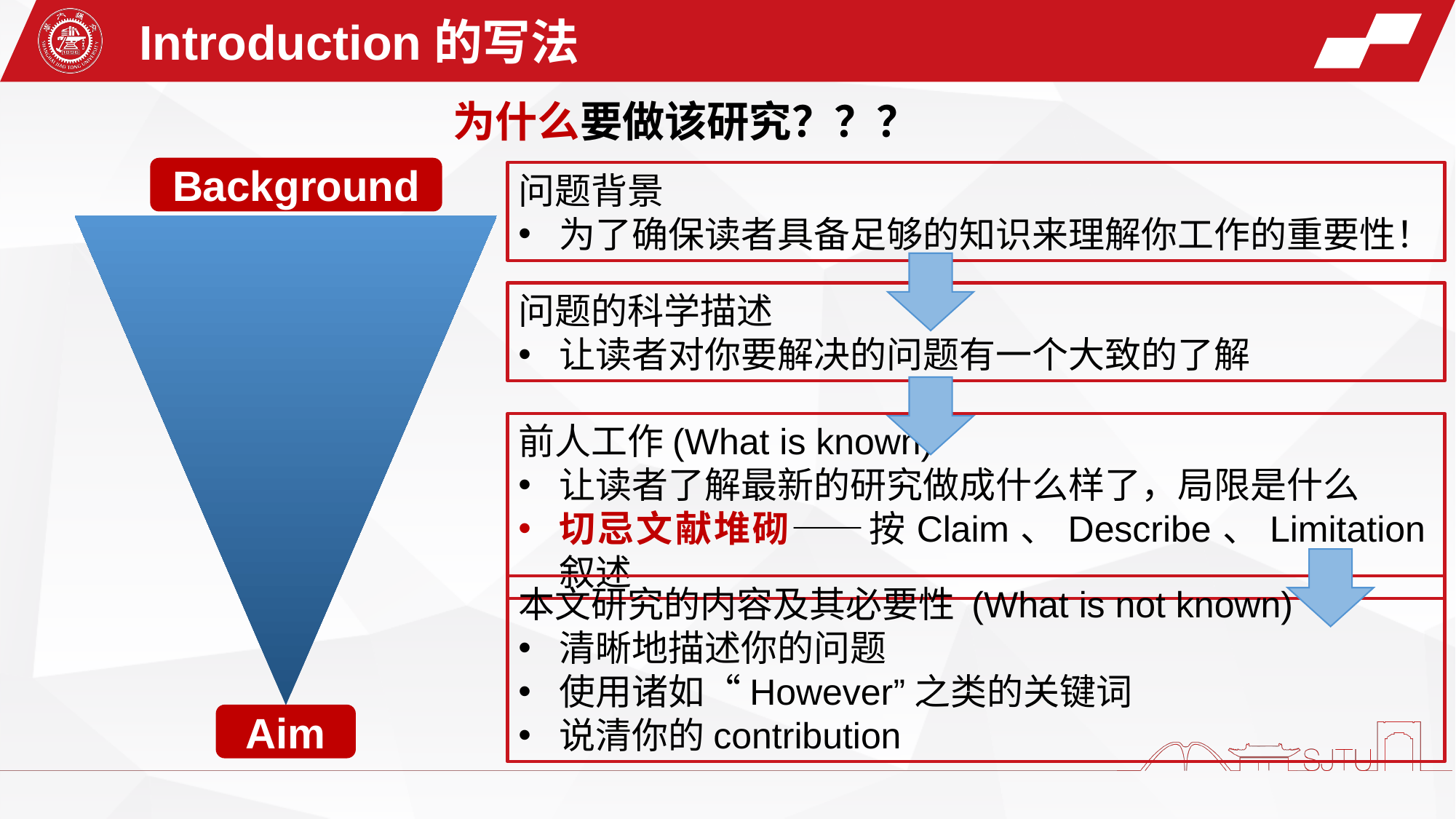

Introduction的写法
为什么要做该研究？？？
Background
问题背景
为了确保读者具备足够的知识来理解你工作的重要性！

问题的科学描述
让读者对你要解决的问题有一个大致的了解

前人工作(What is known)
让读者了解最新的研究做成什么样了，局限是什么
切忌文献堆砌——按Claim、Describe、Limitation叙述

本文研究的内容及其必要性 (What is not known)
清晰地描述你的问题
使用诸如“However”之类的关键词
说清你的contribution
Aim